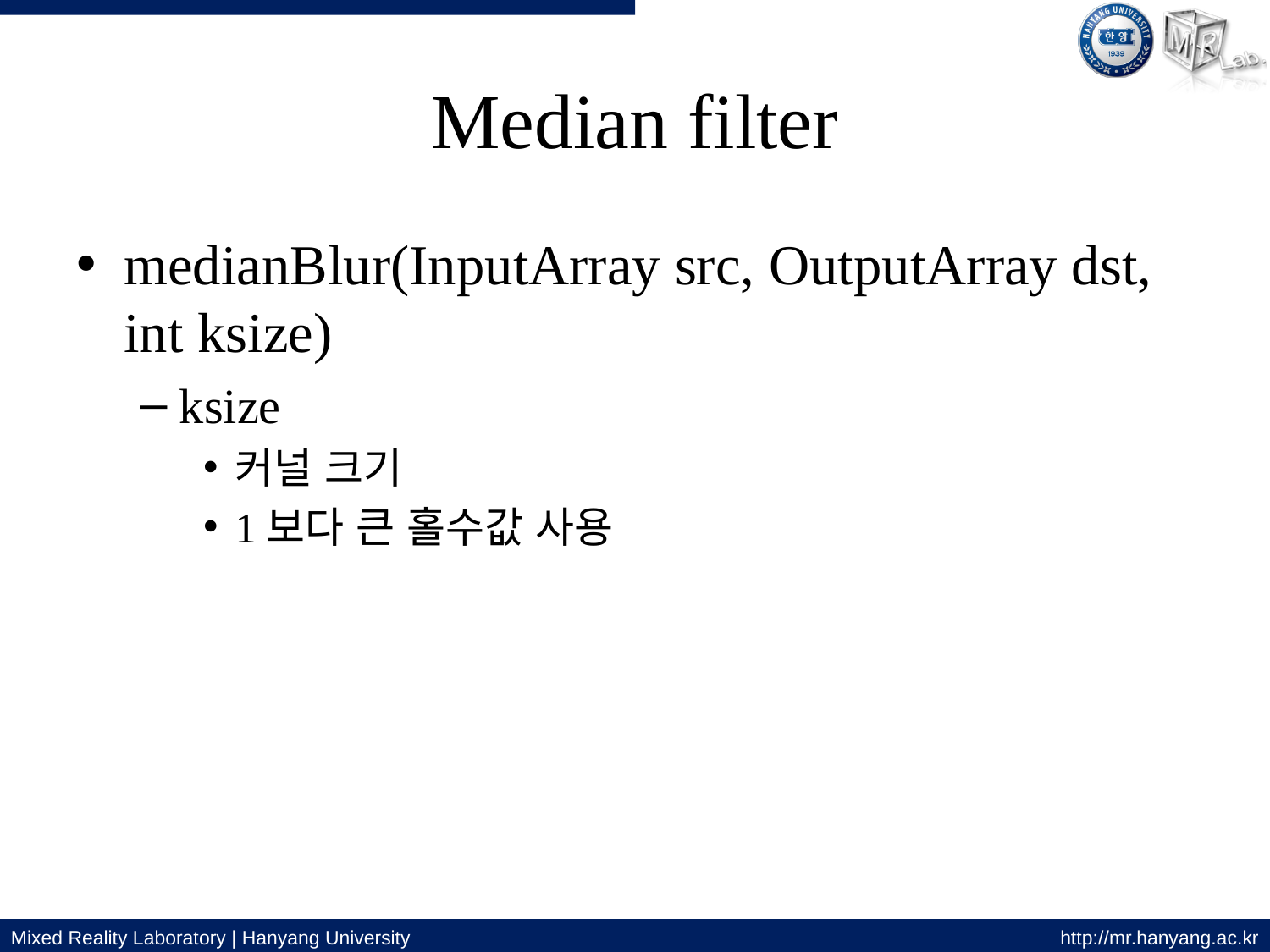

# Median filter
medianBlur(InputArray src, OutputArray dst, int ksize)
ksize
커널 크기
1보다 큰 홀수값 사용